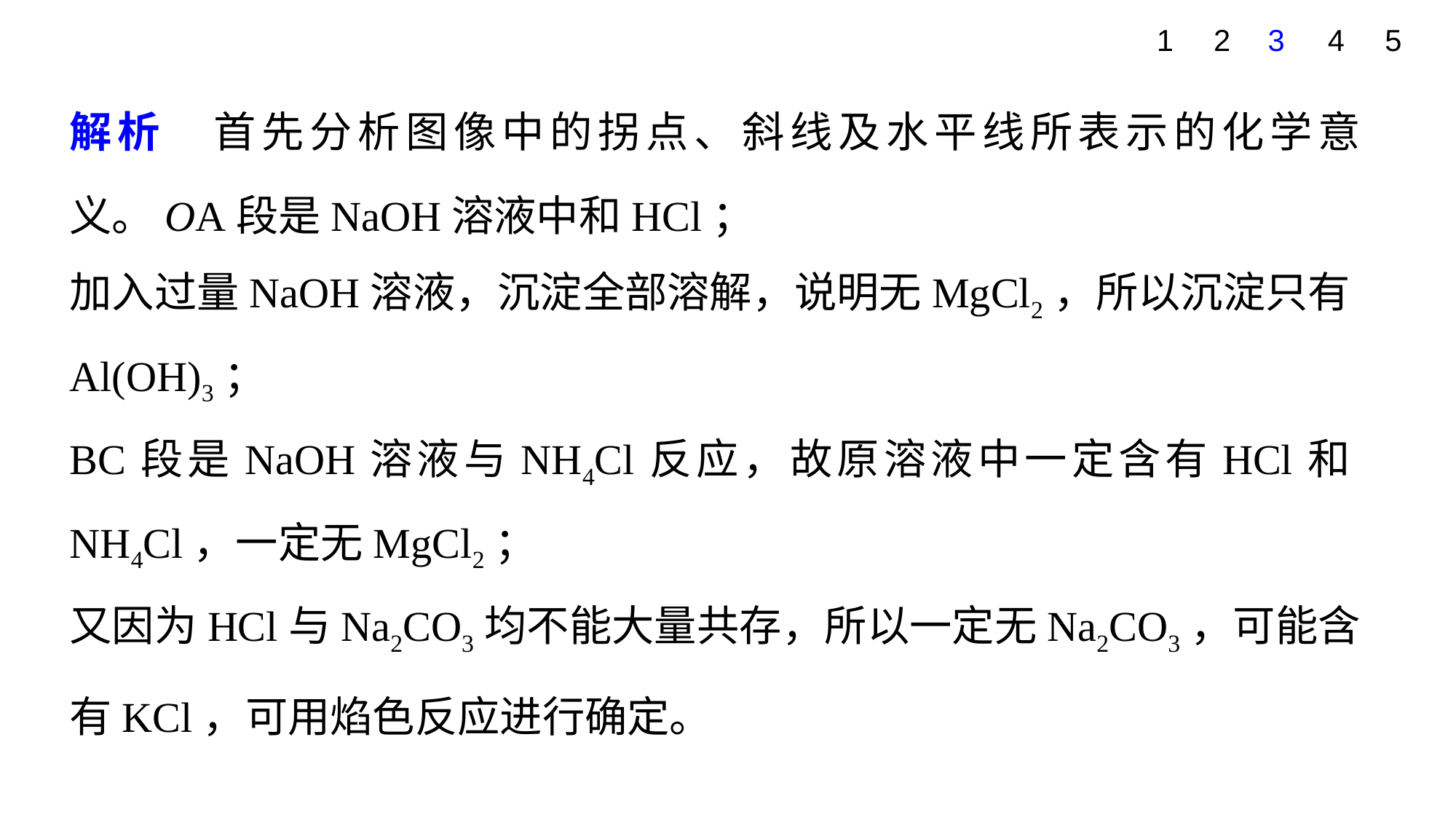

1
2
3
4
5
解析　首先分析图像中的拐点、斜线及水平线所表示的化学意义。OA段是NaOH溶液中和HCl；
加入过量NaOH溶液，沉淀全部溶解，说明无MgCl2，所以沉淀只有Al(OH)3；
BC段是NaOH溶液与NH4Cl反应，故原溶液中一定含有HCl和NH4Cl，一定无MgCl2；
又因为HCl与Na2CO3均不能大量共存，所以一定无Na2CO3，可能含有KCl，可用焰色反应进行确定。